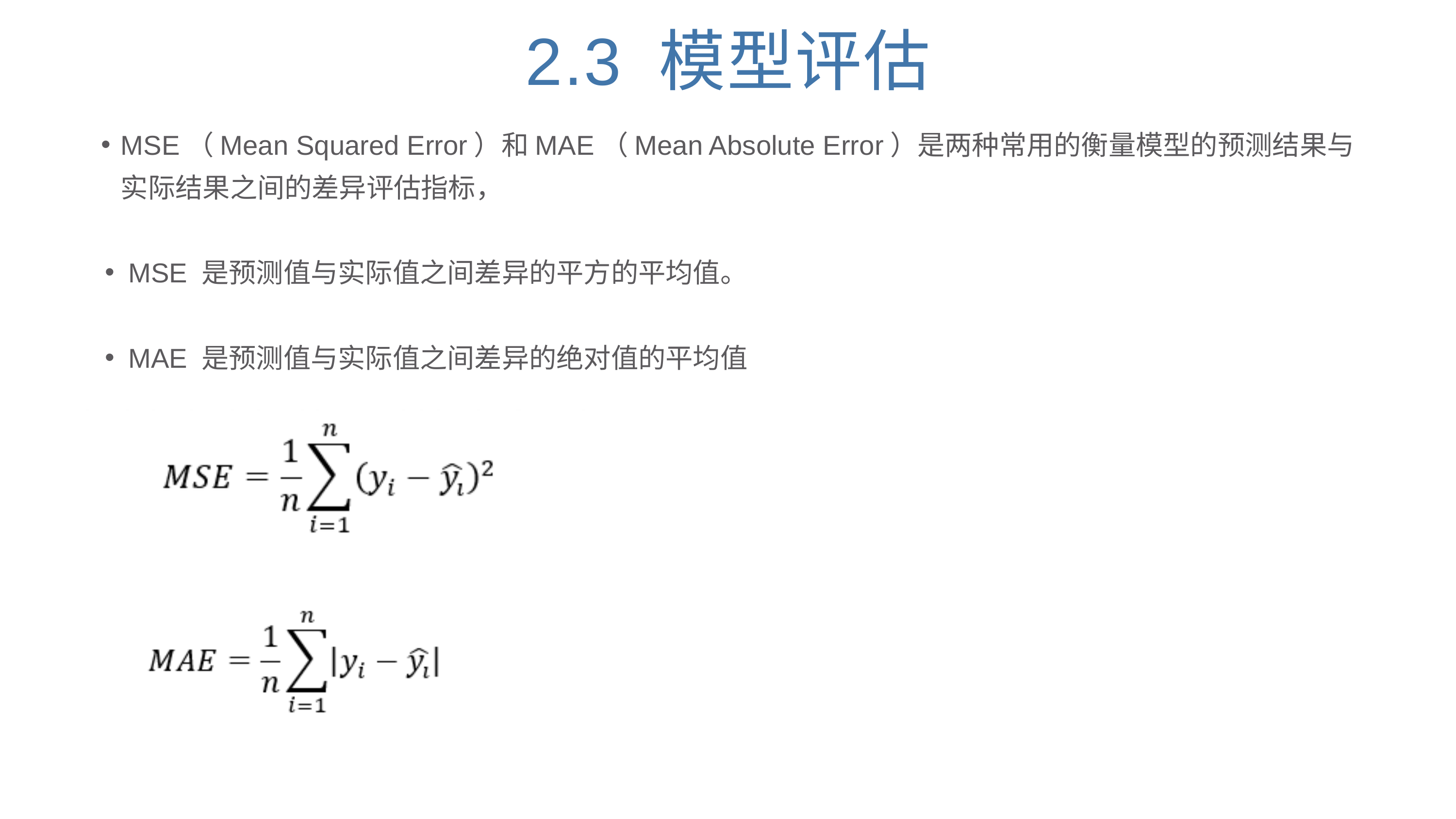

2.3 模型评估

MSE（Mean Squared Error）和MAE（Mean Absolute Error）是两种常用的衡量模型的预测结果与实际结果之间的差异评估指标，

MSE 是预测值与实际值之间差异的平方的平均值。

MAE 是预测值与实际值之间差异的绝对值的平均值